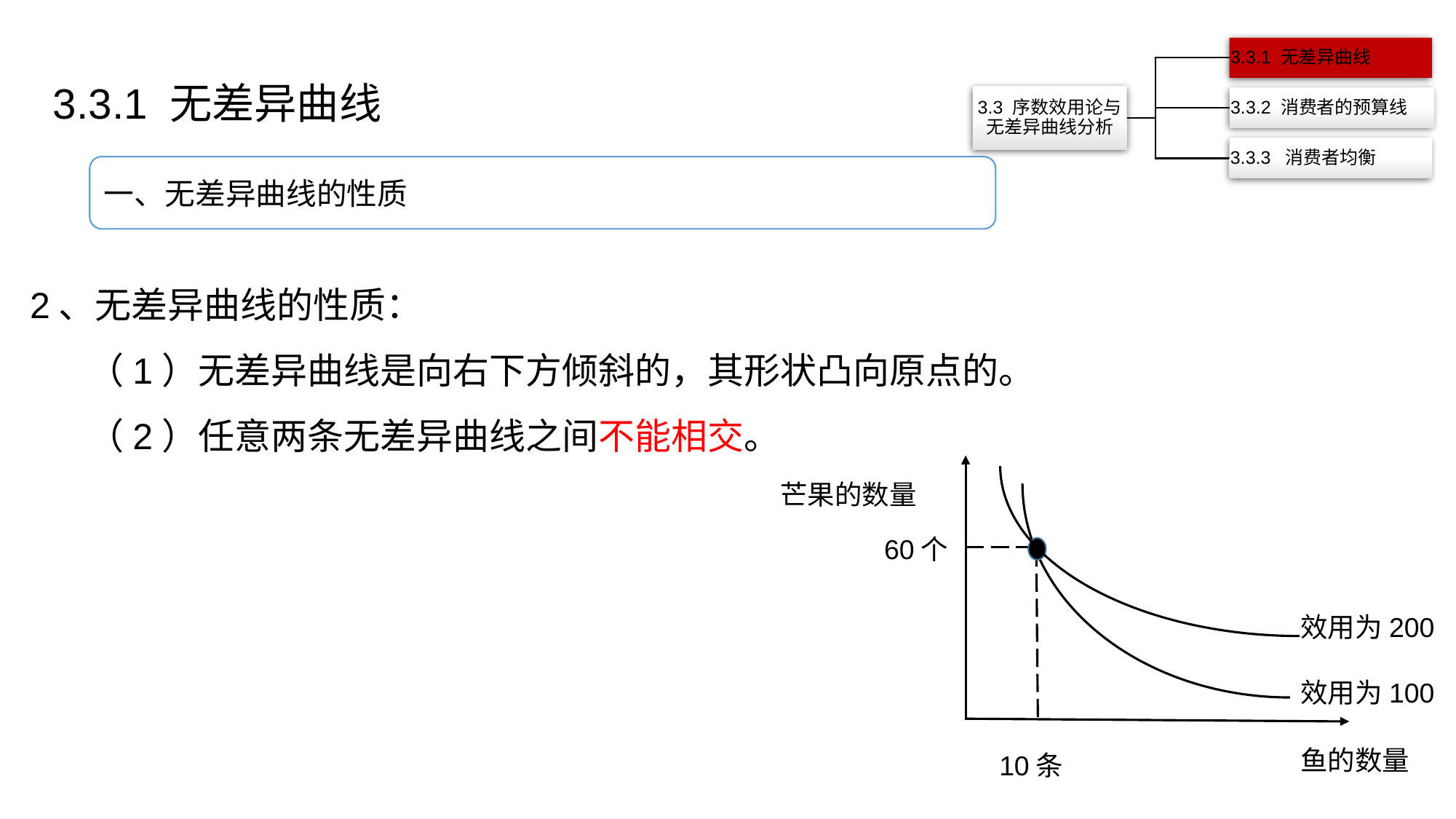

3.3 序数效用论与无差异曲线分析
3.3.1 无差异曲线
3.3.2 消费者的预算线
3.3.3  消费者均衡

3.3.1 无差异曲线
一、无差异曲线的性质
2、无差异曲线的性质：
      （1）无差异曲线是向右下方倾斜的，其形状凸向原点的。
      （2）任意两条无差异曲线之间不能相交。

芒果的数量
60个

效用为200
效用为100
鱼的数量
10条